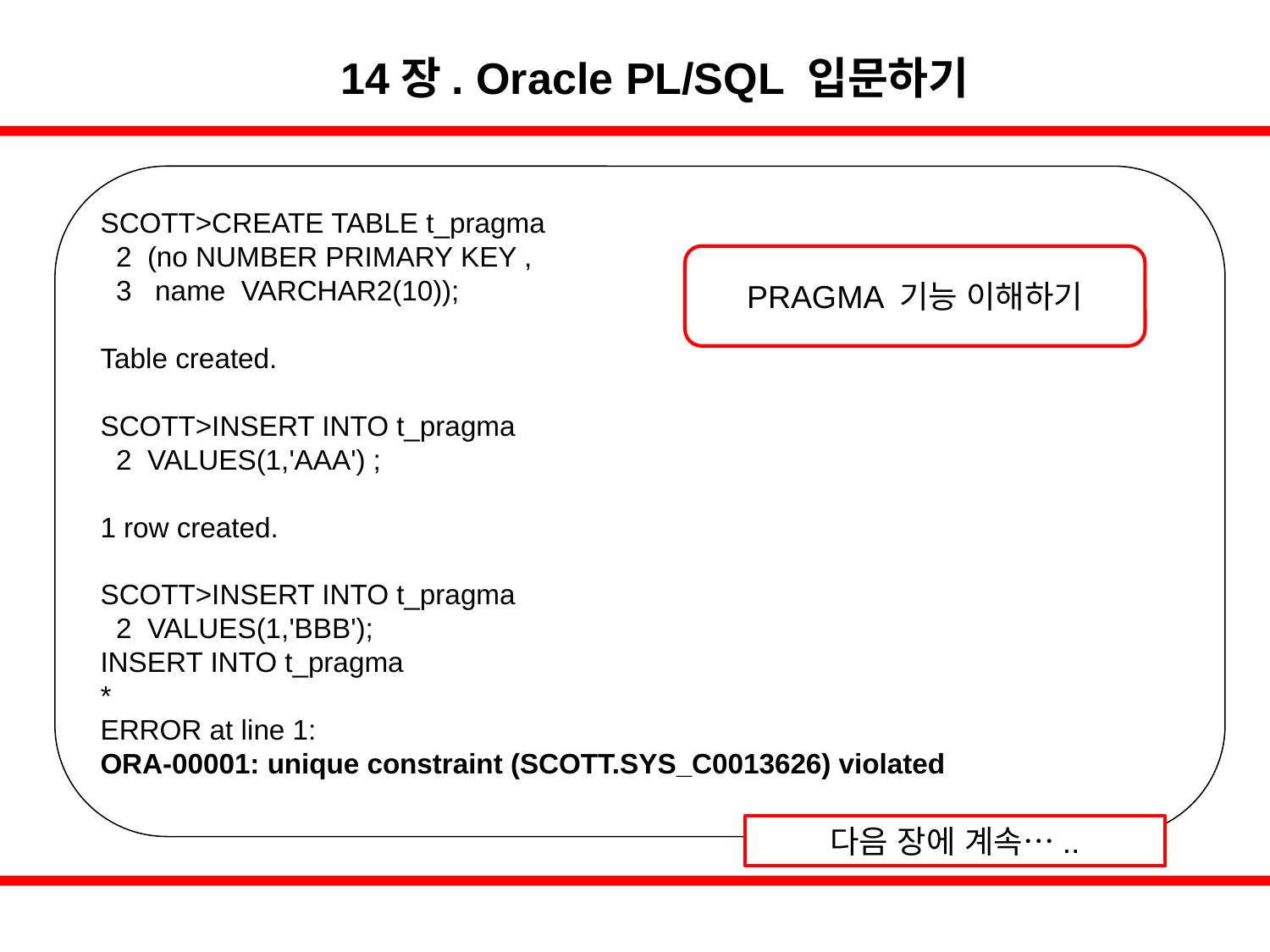

14장. Oracle PL/SQL 입문하기

SCOTT>CREATE TABLE t_pragma
  2  (no NUMBER PRIMARY KEY ,
  3   name  VARCHAR2(10));

Table created.

SCOTT>INSERT INTO t_pragma
  2  VALUES(1,'AAA') ;

1 row created.

SCOTT>INSERT INTO t_pragma
  2  VALUES(1,'BBB');
INSERT INTO t_pragma
*
ERROR at line 1:
ORA-00001: unique constraint (SCOTT.SYS_C0013626) violated

PRAGMA 기능 이해하기
다음 장에 계속…..